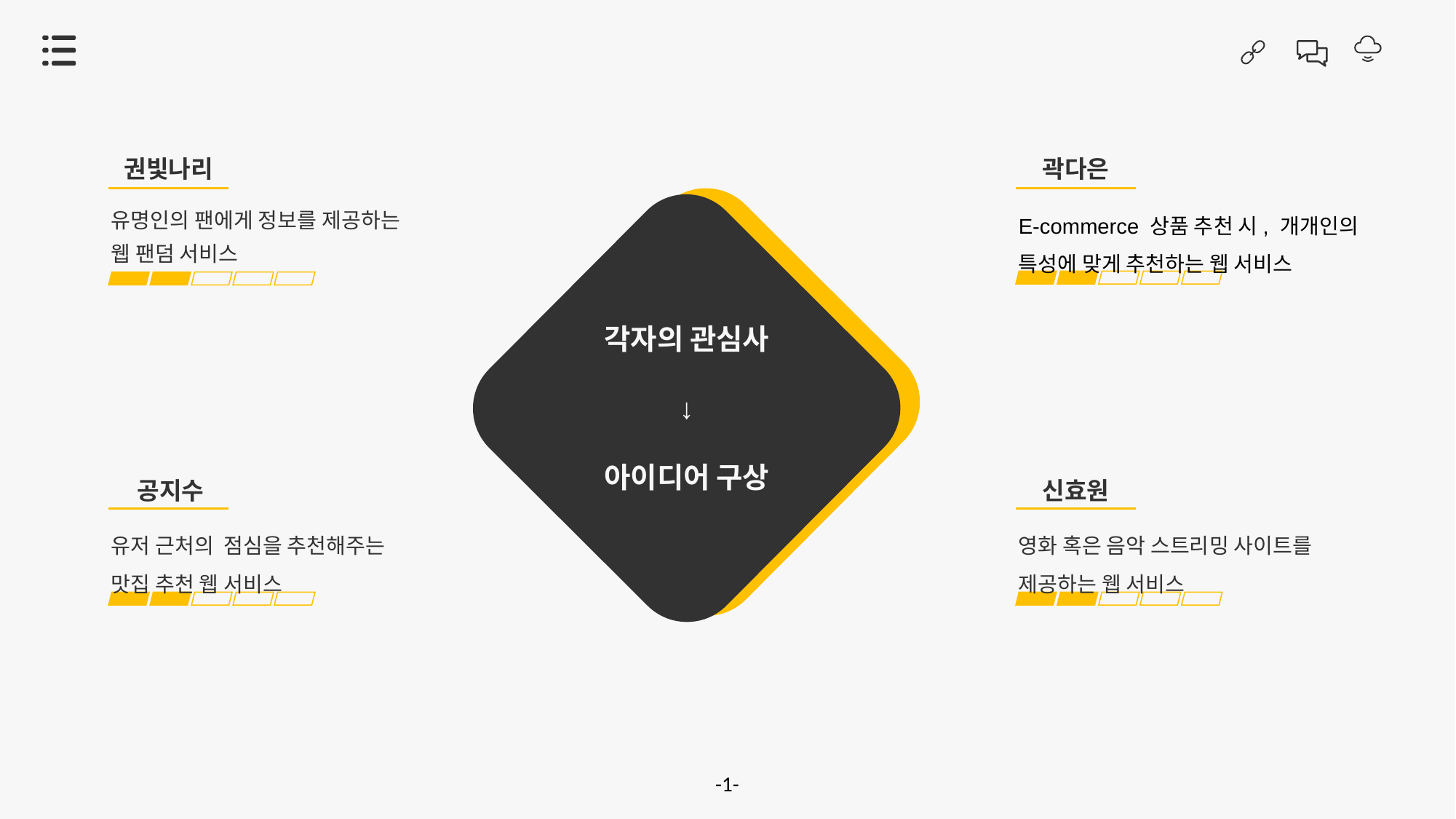

권빛나리
곽다은

유명인의 팬에게 정보를 제공하는
웹 팬덤 서비스

E-commerce 상품 추천 시, 개개인의 특성에 맞게 추천하는 웹 서비스

각자의 관심사

↓

아이디어 구상
공지수
신효원
유저 근처의  점심을 추천해주는
맛집 추천 웹 서비스
영화 혹은 음악 스트리밍 사이트를
제공하는 웹 서비스

-1-